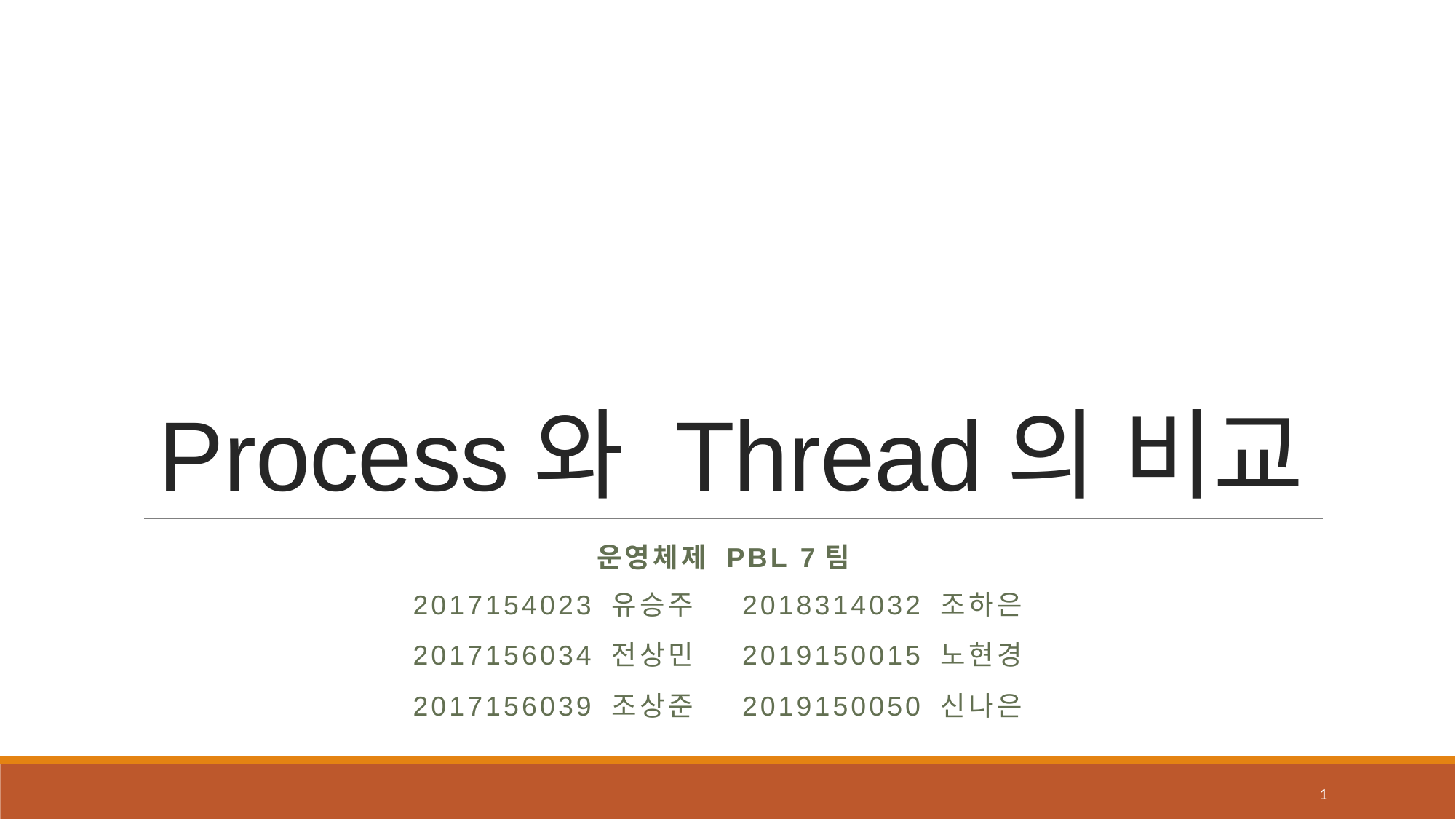

# Process와 Thread의 비교
운영체제 PBL 7팀
2017154023 유승주
2017156034 전상민
2017156039 조상준

2018314032 조하은
2019150015 노현경
2019150050 신나은

1